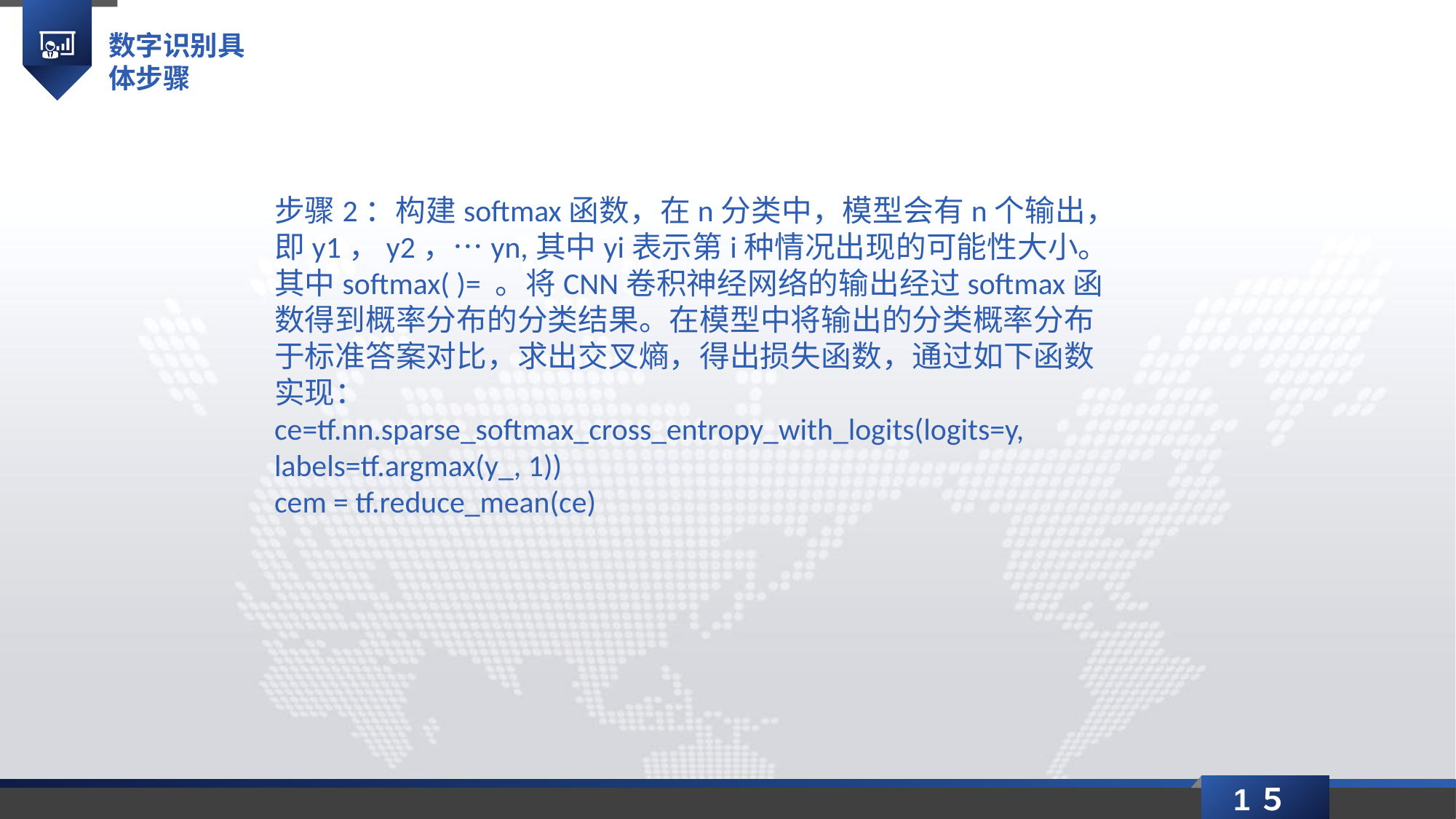

数字识别具体步骤

步骤2：构建softmax函数，在n分类中，模型会有n个输出，即y1，y2，…yn,其中yi表示第i种情况出现的可能性大小。其中softmax( )= 。将CNN卷积神经网络的输出经过softmax函数得到概率分布的分类结果。在模型中将输出的分类概率分布于标准答案对比，求出交叉熵，得出损失函数，通过如下函数实现：
ce=tf.nn.sparse_softmax_cross_entropy_with_logits(logits=y, labels=tf.argmax(y_, 1))
cem = tf.reduce_mean(ce)

1５

延时符